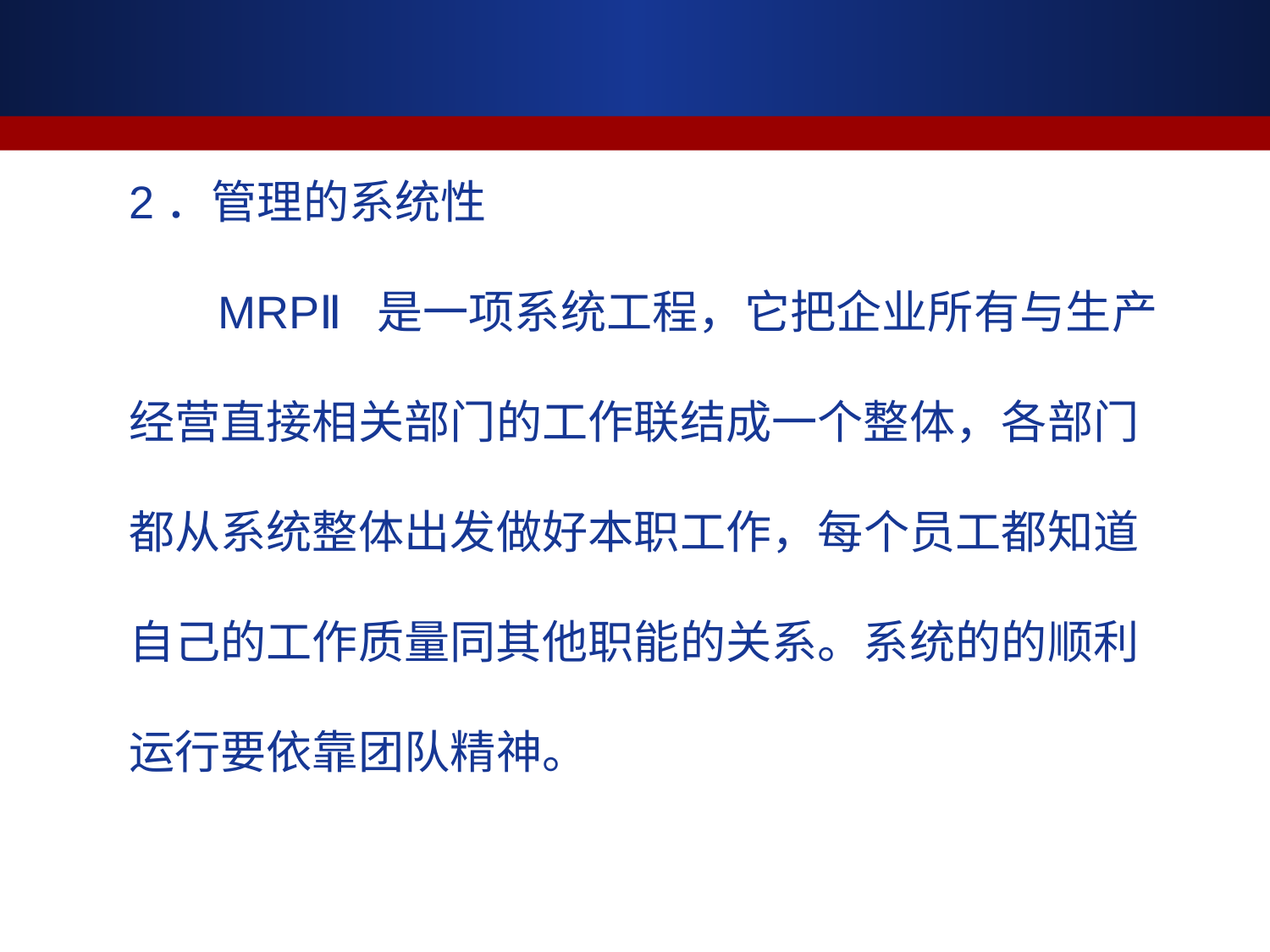

2．管理的系统性
       MRPⅡ是一项系统工程，它把企业所有与生产经营直接相关部门的工作联结成一个整体，各部门都从系统整体出发做好本职工作，每个员工都知道自己的工作质量同其他职能的关系。系统的的顺利运行要依靠团队精神。